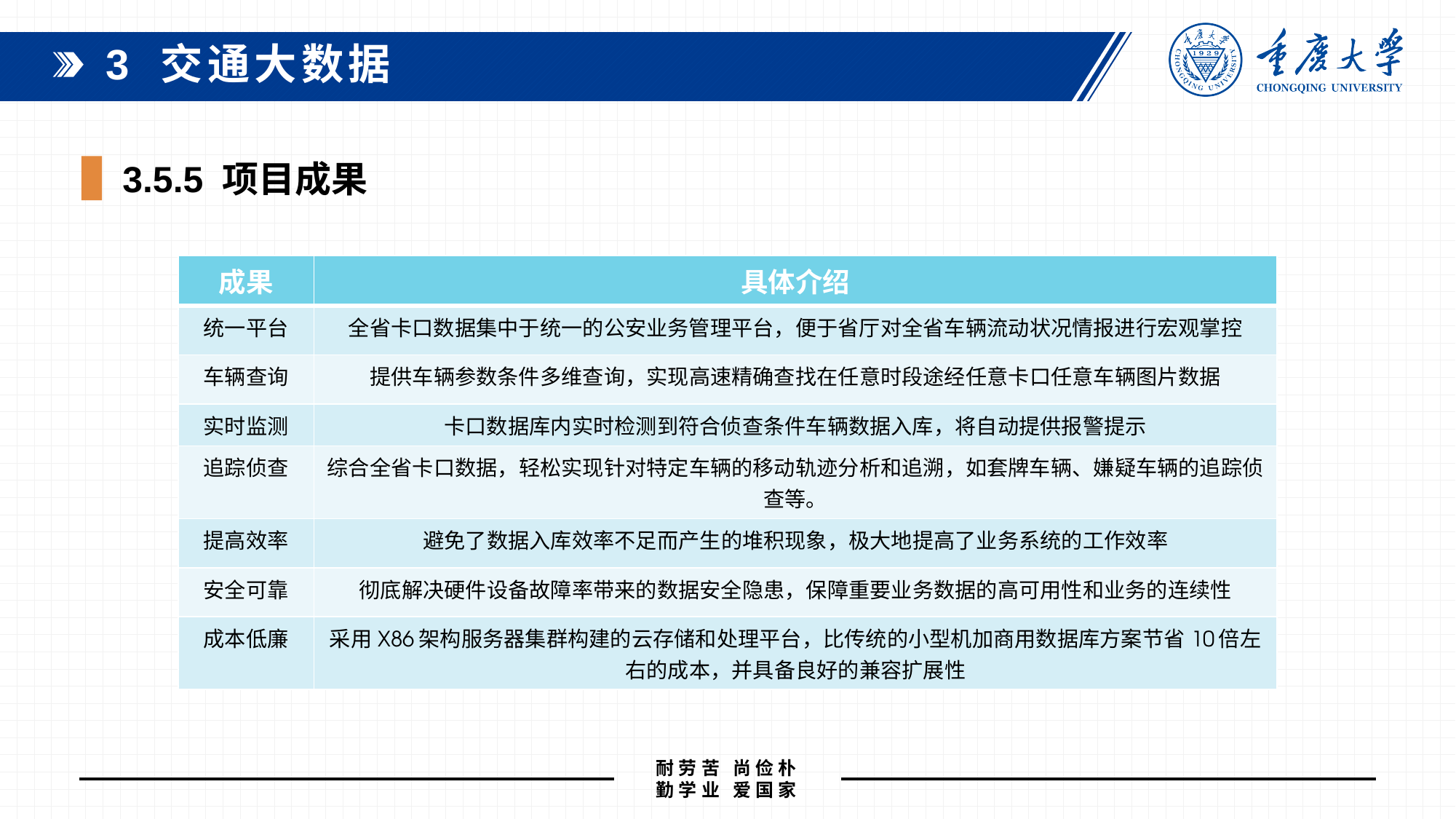

3 交通大数据

 3.5.5 项目成果
| 成果 | 具体介绍 |
| --- | --- |
| 统一平台 | 全省卡口数据集中于统一的公安业务管理平台，便于省厅对全省车辆流动状况情报进行宏观掌控 |
| 车辆查询 | 提供车辆参数条件多维查询，实现高速精确查找在任意时段途经任意卡口任意车辆图片数据 |
| 实时监测 | 卡口数据库内实时检测到符合侦查条件车辆数据入库，将自动提供报警提示 |
| 追踪侦查 | 综合全省卡口数据，轻松实现针对特定车辆的移动轨迹分析和追溯，如套牌车辆、嫌疑车辆的追踪侦查等。 |
| 提高效率 | 避免了数据入库效率不足而产生的堆积现象，极大地提高了业务系统的工作效率 |
| 安全可靠 | 彻底解决硬件设备故障率带来的数据安全隐患，保障重要业务数据的高可用性和业务的连续性 |
| 成本低廉 | 采用X86架构服务器集群构建的云存储和处理平台，比传统的小型机加商用数据库方案节省10倍左右的成本，并具备良好的兼容扩展性 |